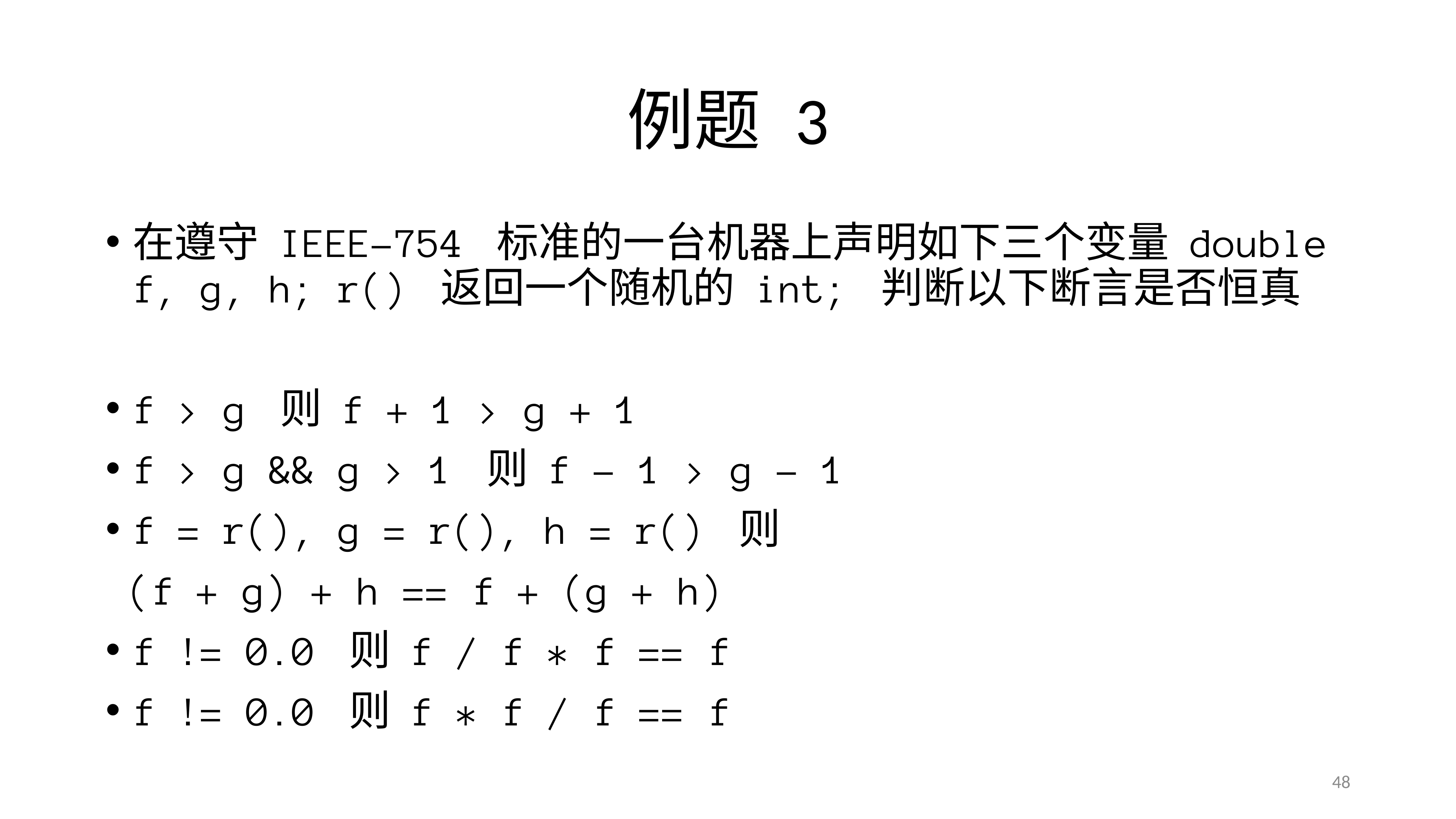

# 例题 3
在遵守 IEEE-754 标准的一台机器上声明如下三个变量 double f, g, h; r() 返回一个随机的 int; 判断以下断言是否恒真

f > g 则 f + 1 > g + 1
f > g && g > 1 则 f - 1 > g - 1
f = r(), g = r(), h = r() 则
 (f + g) + h == f + (g + h)
f != 0.0 则 f / f * f == f
f != 0.0 则 f * f / f == f
48